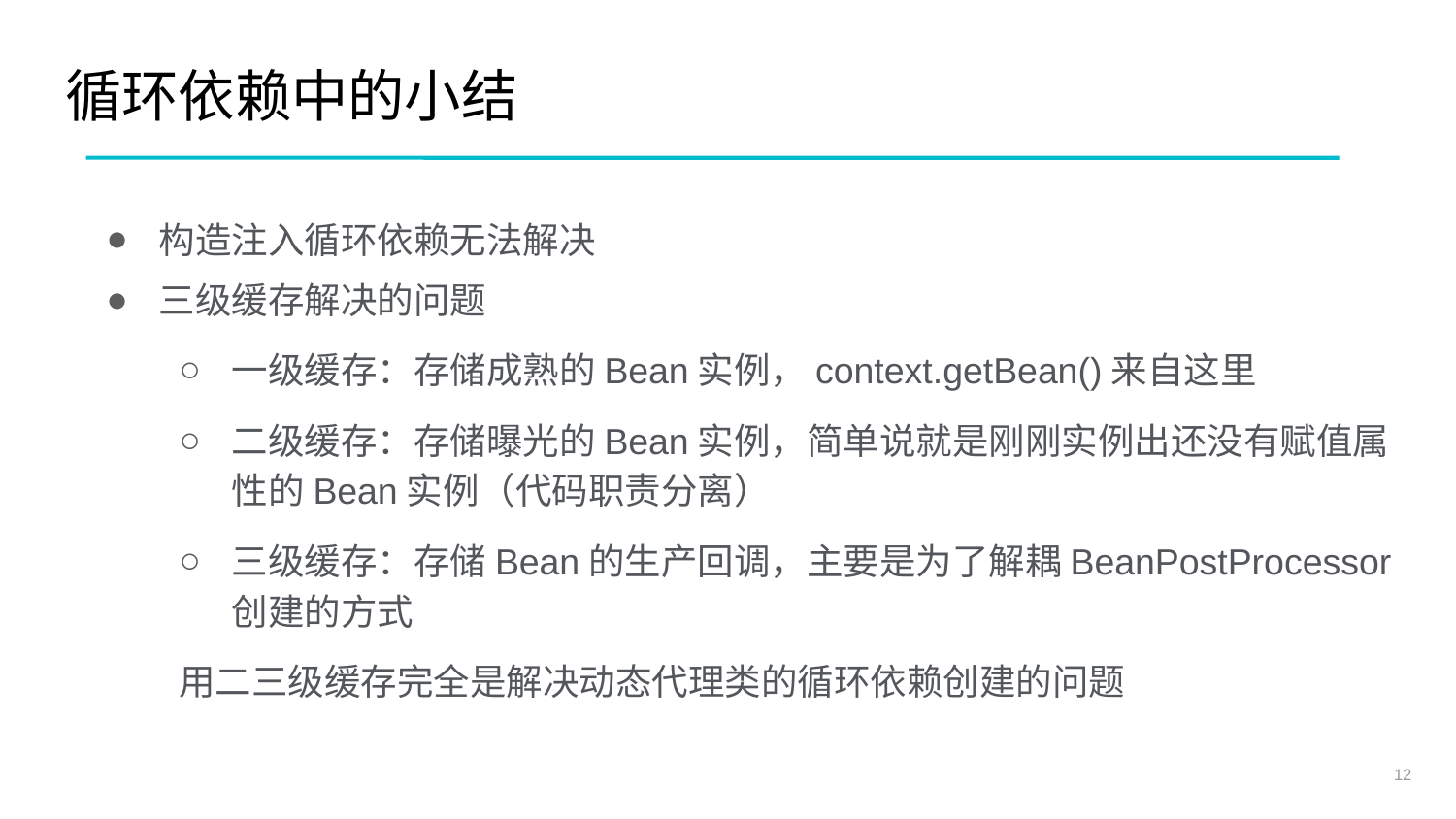

# 循环依赖中的小结

构造注入循环依赖无法解决
三级缓存解决的问题
一级缓存：存储成熟的Bean实例，context.getBean()来自这里
二级缓存：存储曝光的Bean实例，简单说就是刚刚实例出还没有赋值属性的Bean实例（代码职责分离）
三级缓存：存储Bean的生产回调，主要是为了解耦BeanPostProcessor创建的方式
用二三级缓存完全是解决动态代理类的循环依赖创建的问题
12